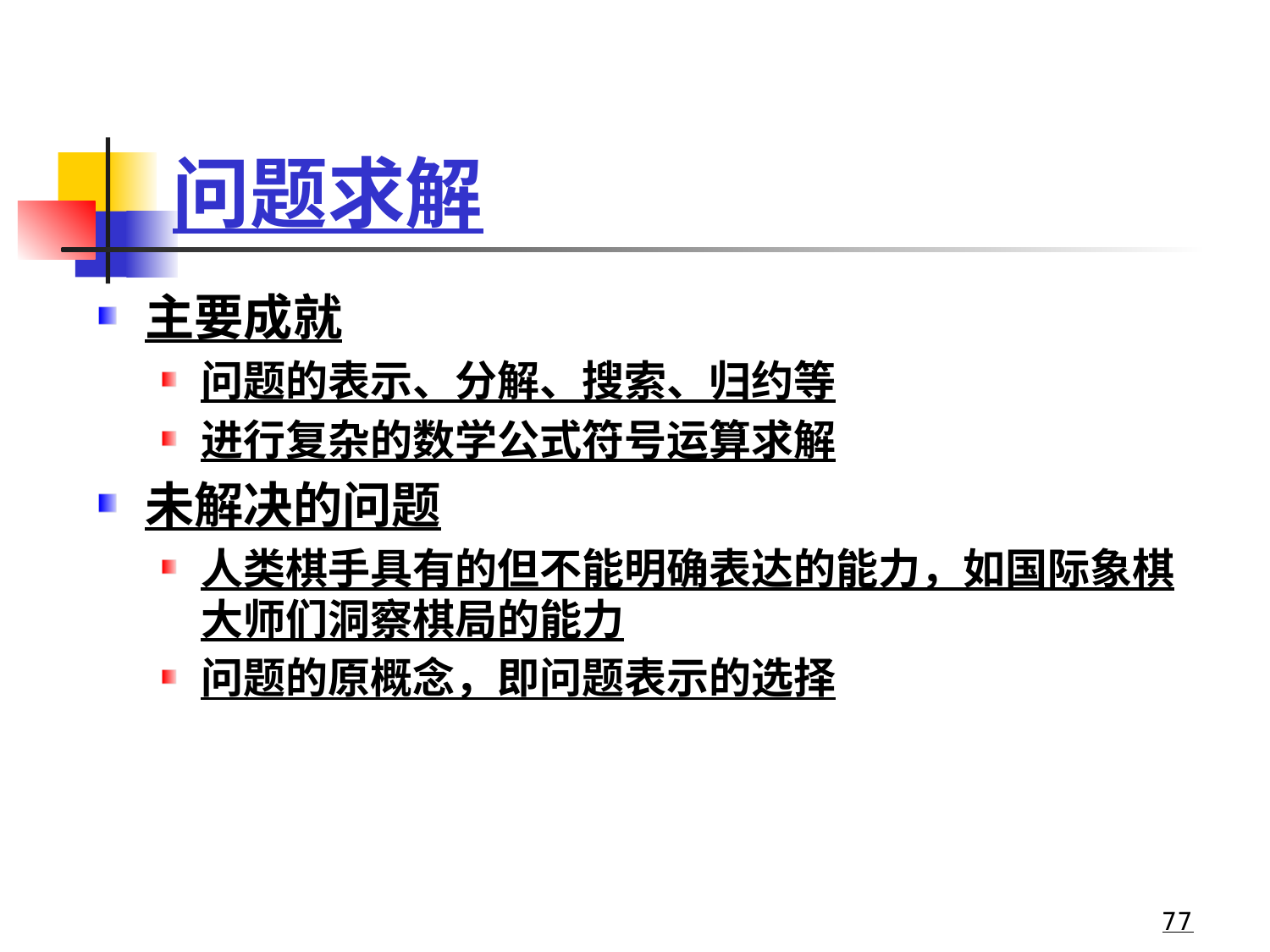

# 问题求解
主要成就
问题的表示、分解、搜索、归约等
进行复杂的数学公式符号运算求解
未解决的问题
人类棋手具有的但不能明确表达的能力，如国际象棋大师们洞察棋局的能力
问题的原概念，即问题表示的选择
77